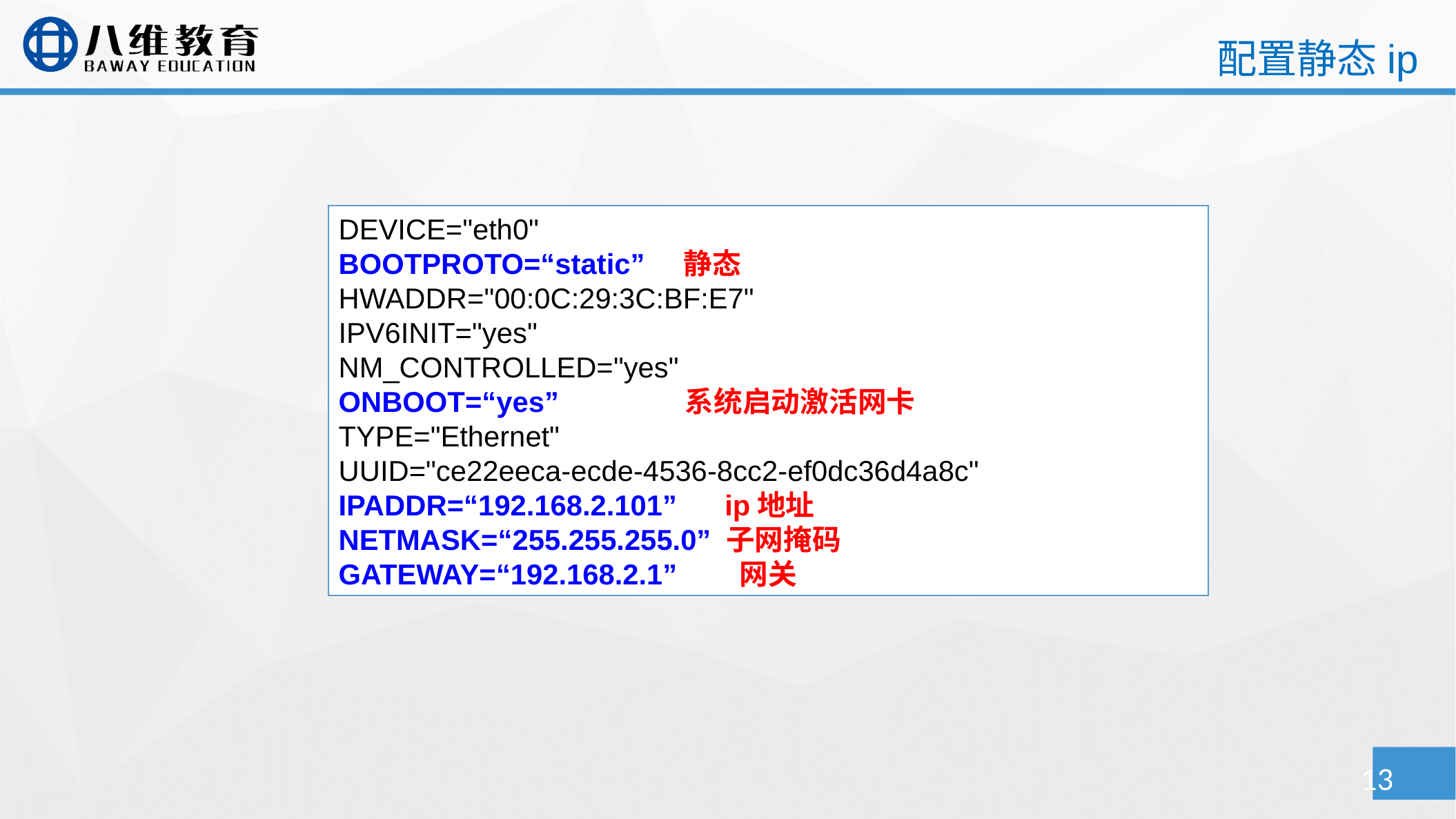

配置静态ip
DEVICE="eth0"
BOOTPROTO=“static”    静态
HWADDR="00:0C:29:3C:BF:E7"
IPV6INIT="yes"
NM_CONTROLLED="yes"
ONBOOT=“yes”               系统启动激活网卡
TYPE="Ethernet"
UUID="ce22eeca-ecde-4536-8cc2-ef0dc36d4a8c"
IPADDR=“192.168.2.101”      ip地址
NETMASK=“255.255.255.0” 子网掩码
GATEWAY=“192.168.2.1”       网关